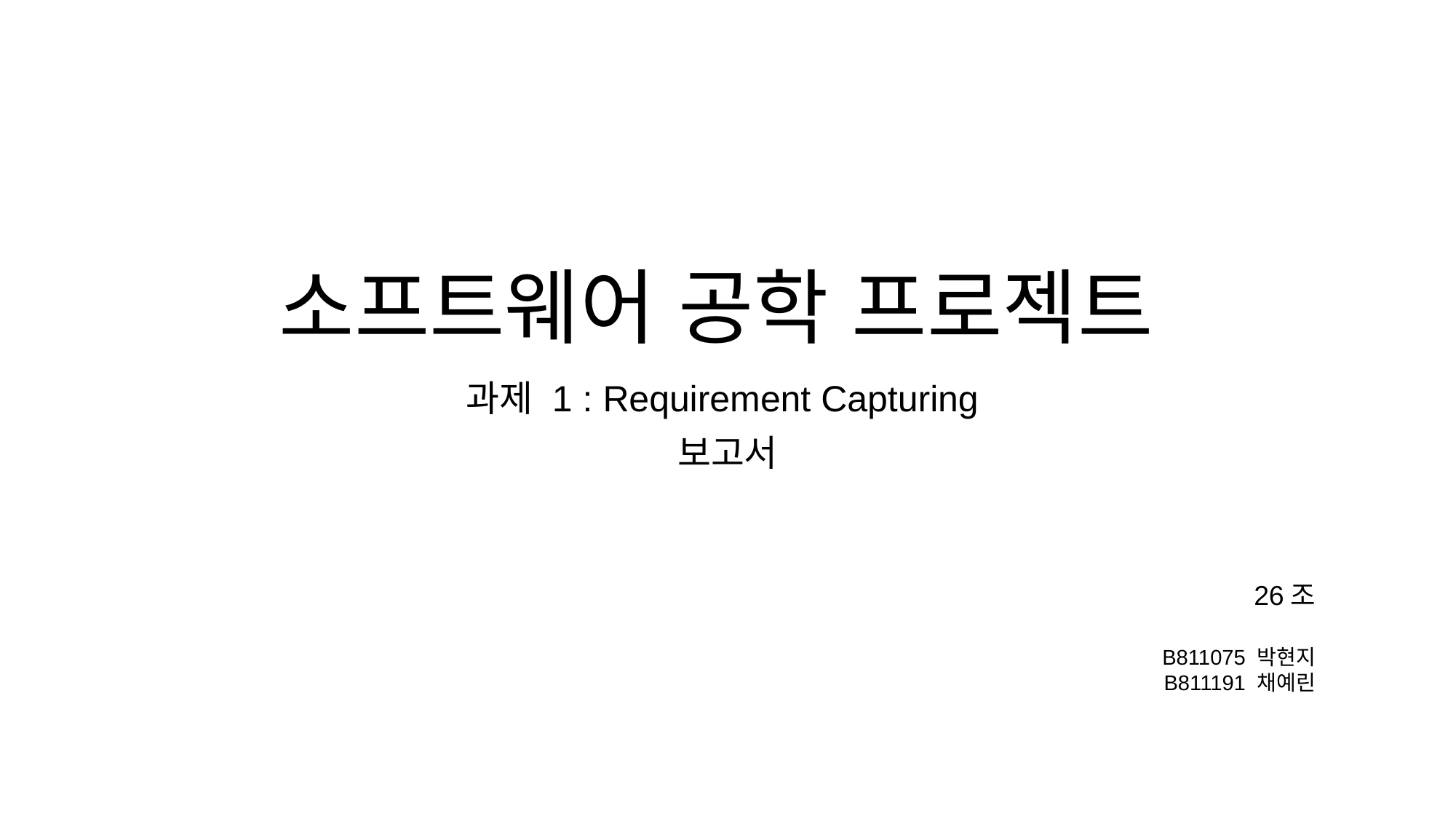

# 소프트웨어 공학 프로젝트
과제 1 : Requirement Capturing
보고서

26조

B811075 박현지
B811191 채예린